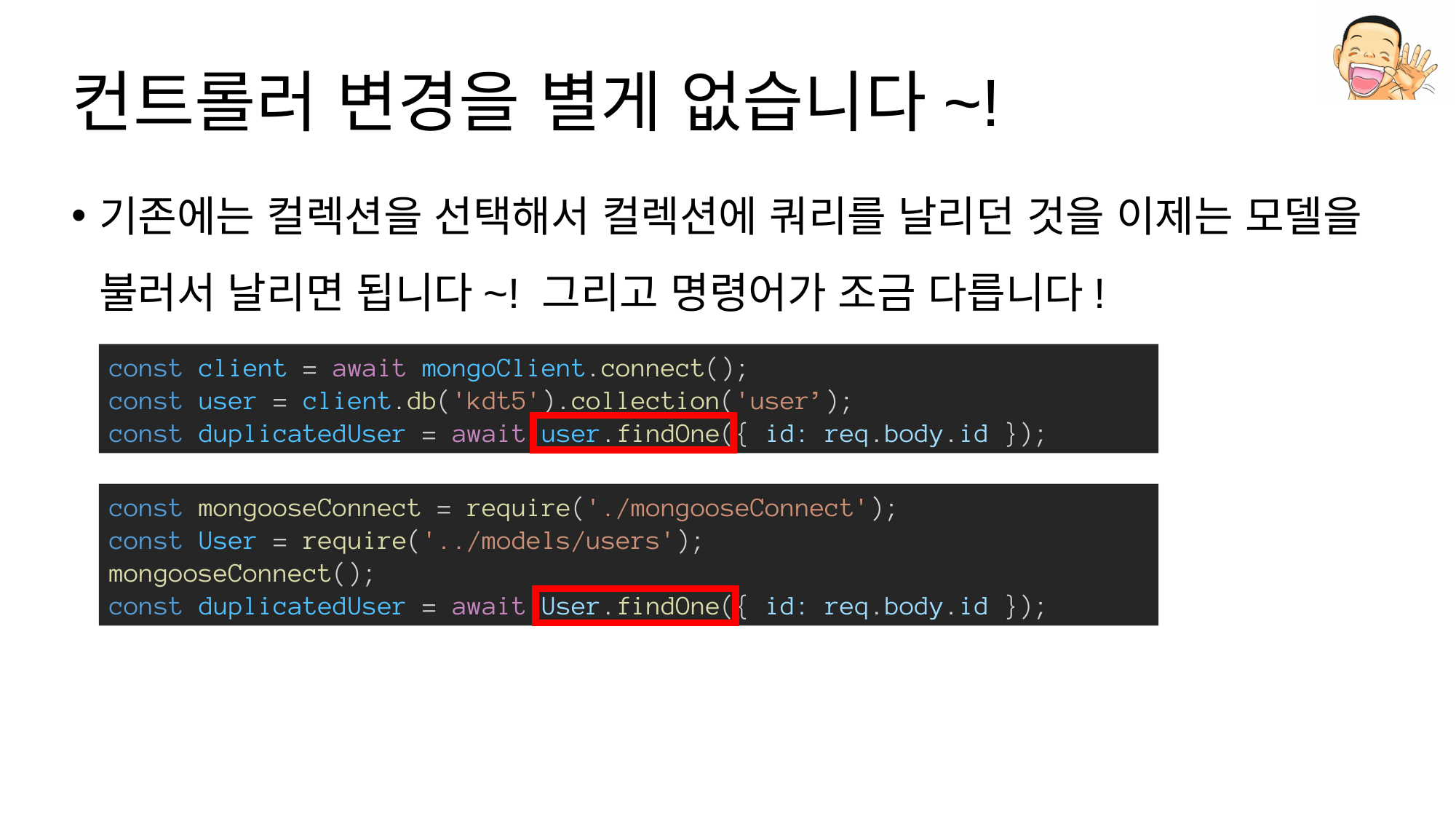

# 컨트롤러 변경을 별게 없습니다~!
기존에는 컬렉션을 선택해서 컬렉션에 쿼리를 날리던 것을 이제는 모델을 불러서 날리면 됩니다~! 그리고 명령어가 조금 다릅니다!
const client = await mongoClient.connect();
const user = client.db('kdt5').collection('user’);
const duplicatedUser = await user.findOne({ id: req.body.id });

const mongooseConnect = require('./mongooseConnect');
const User = require('../models/users');
mongooseConnect();
const duplicatedUser = await User.findOne({ id: req.body.id });